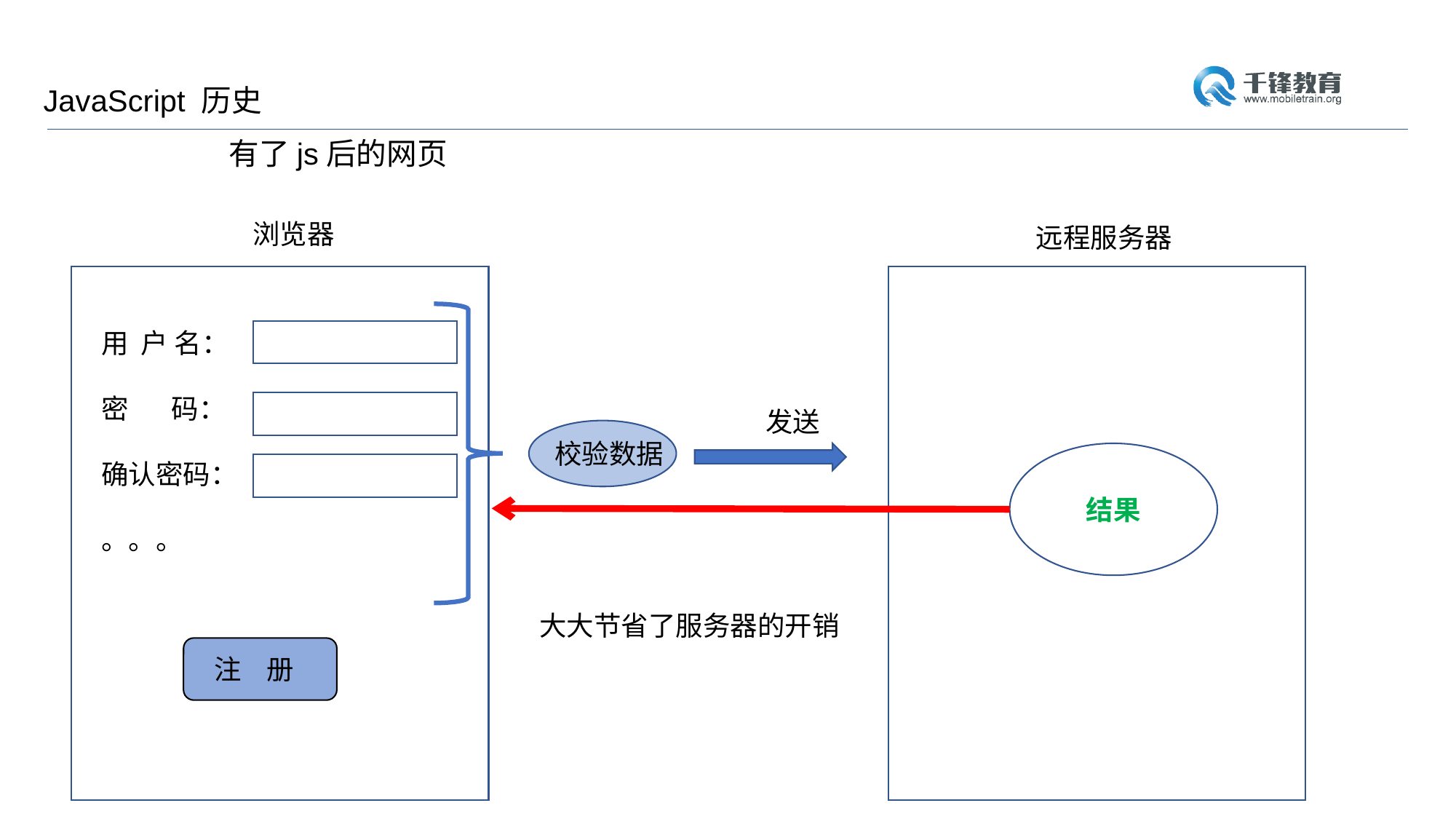

JavaScript 历史
有了js后的网页
浏览器
远程服务器

用  户 名：

密       码：

确认密码：

。。。

发送

校验数据

结果

大大节省了服务器的开销

注    册